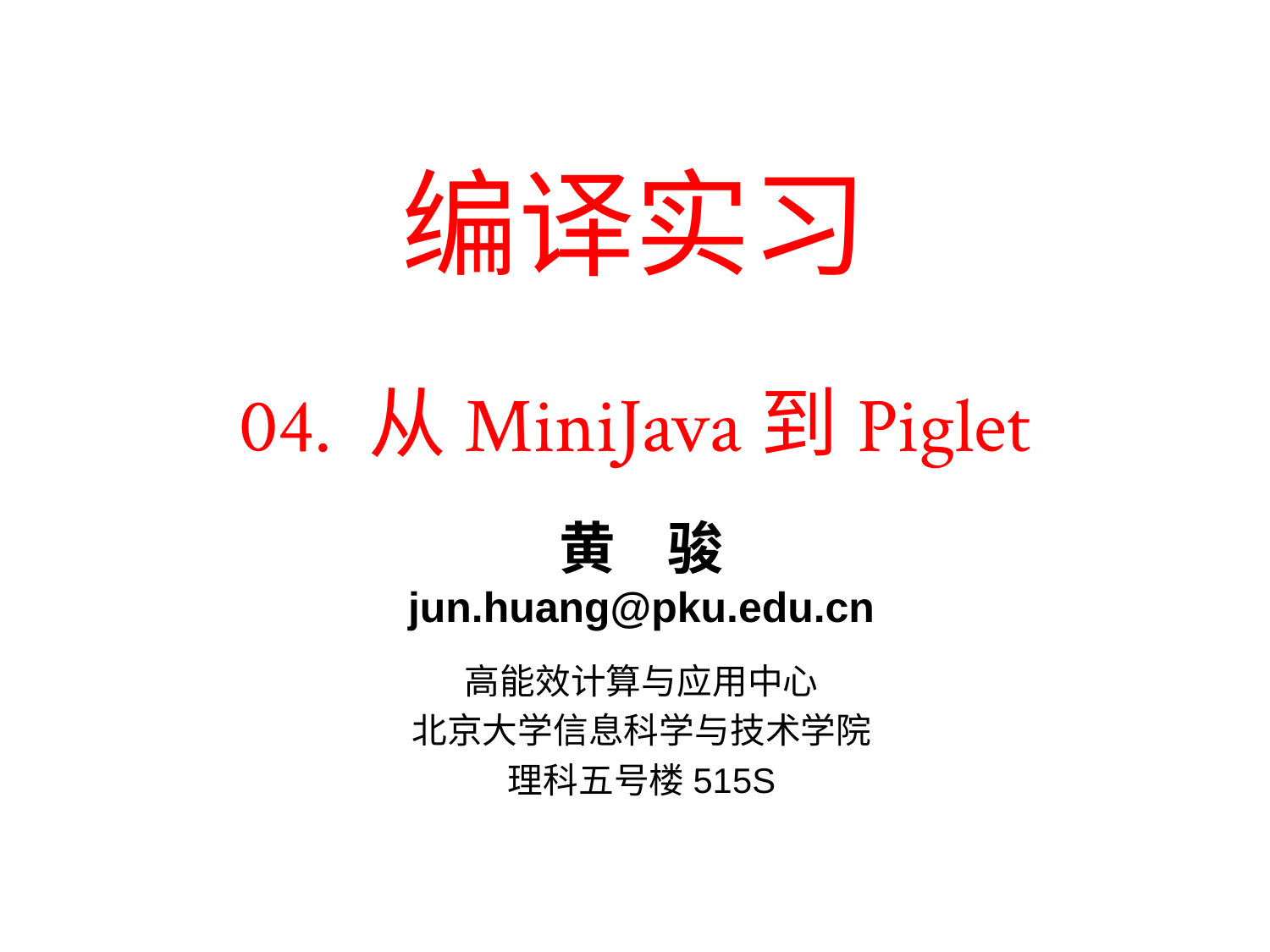

# 编译实习
04. 从MiniJava到Piglet
黄    骏
jun.huang@pku.edu.cn
高能效计算与应用中心
北京大学信息科学与技术学院
理科五号楼515S